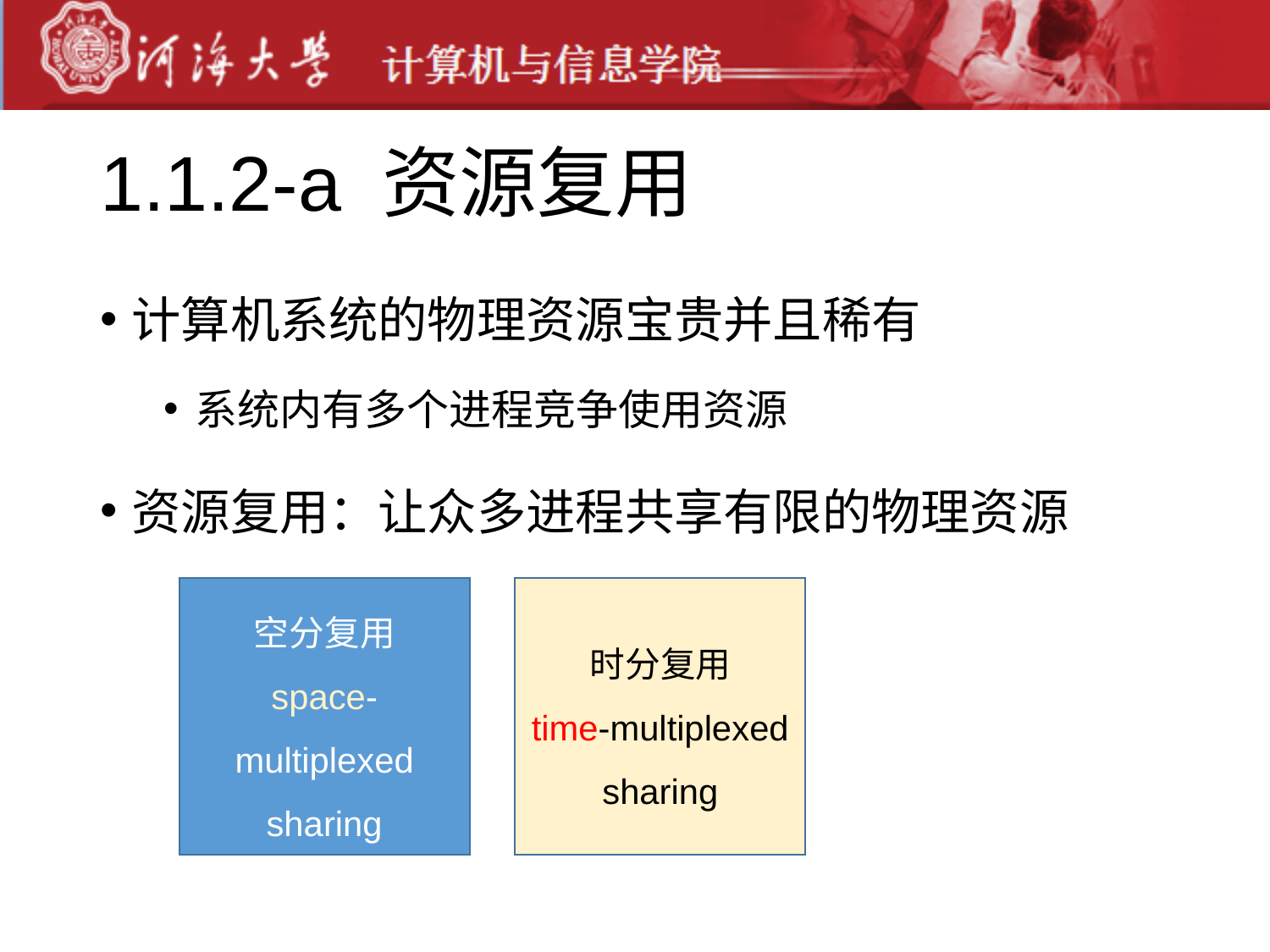

# 1.1.2-a 资源复用
计算机系统的物理资源宝贵并且稀有
系统内有多个进程竞争使用资源
资源复用：让众多进程共享有限的物理资源
空分复用
space-multiplexed sharing
时分复用
time-multiplexed sharing